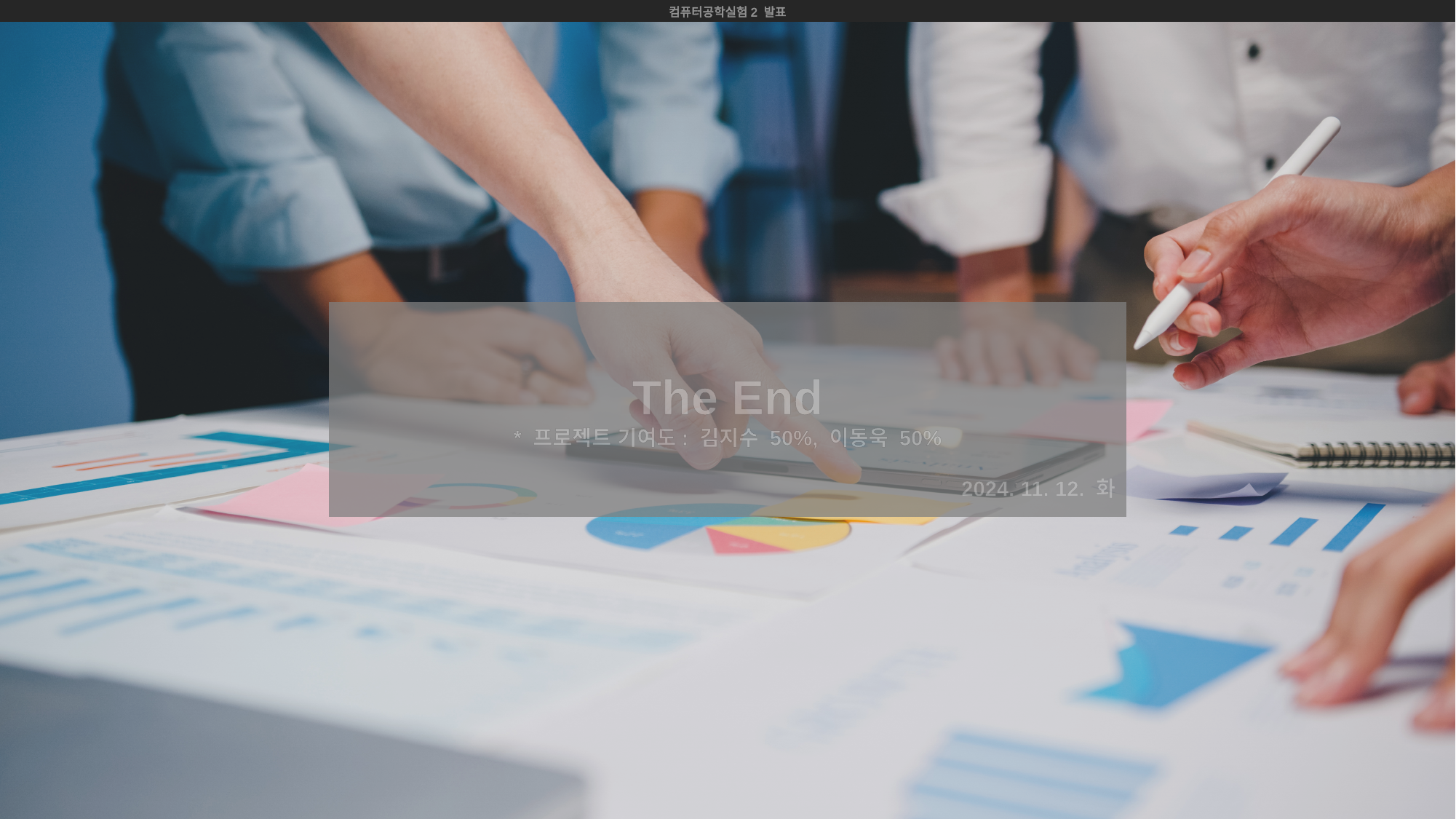

컴퓨터공학실험2 발표

The End
* 프로젝트 기여도: 김지수 50%, 이동욱 50%

2024. 11. 12. 화